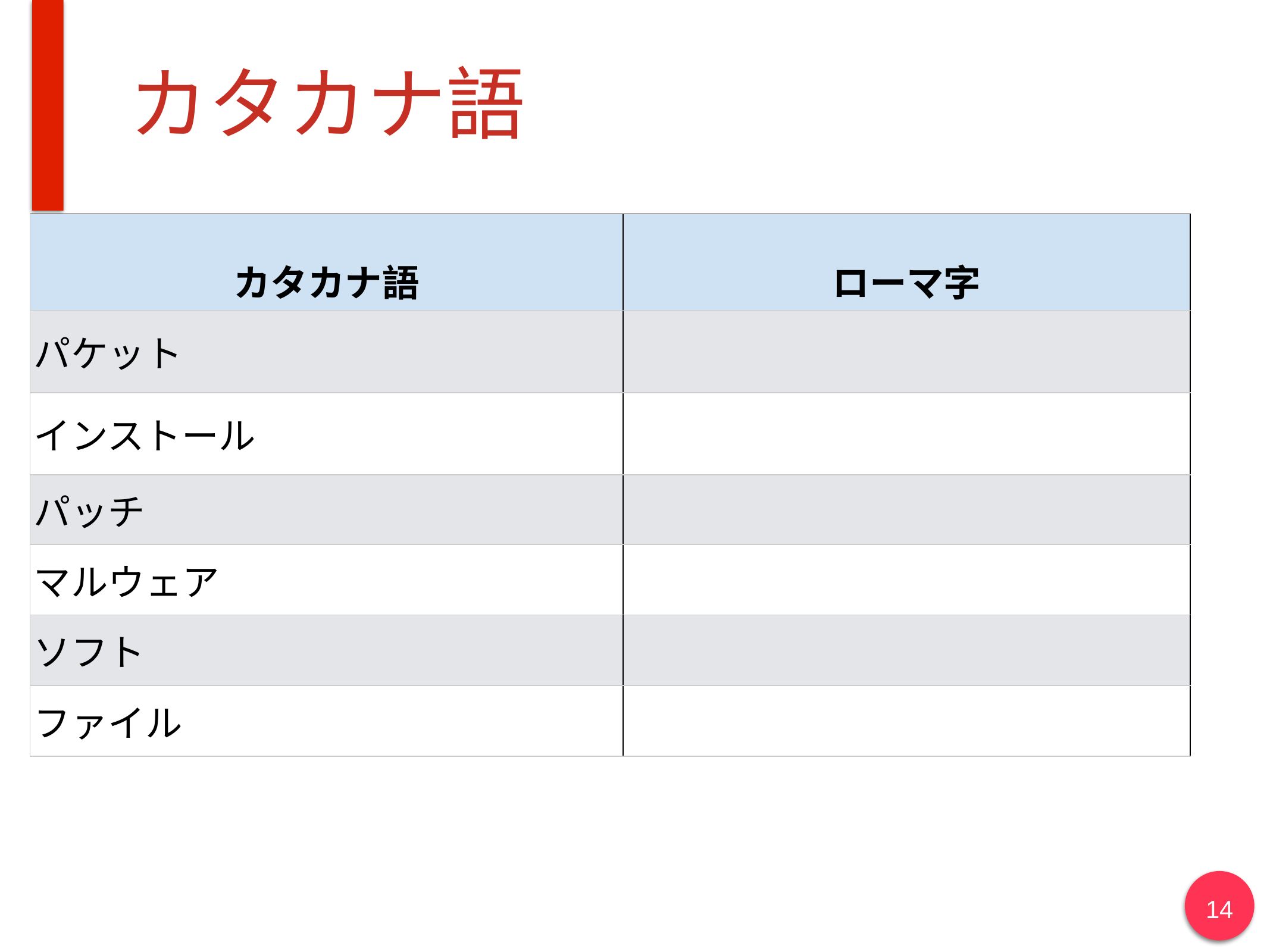

# カタカナ語
| カタカナ語 | ローマ字 |
| --- | --- |
| パケット |  |
| インストール |  |
| パッチ |  |
| マルウェア |  |
| ソフト |  |
| ファイル |  |
14